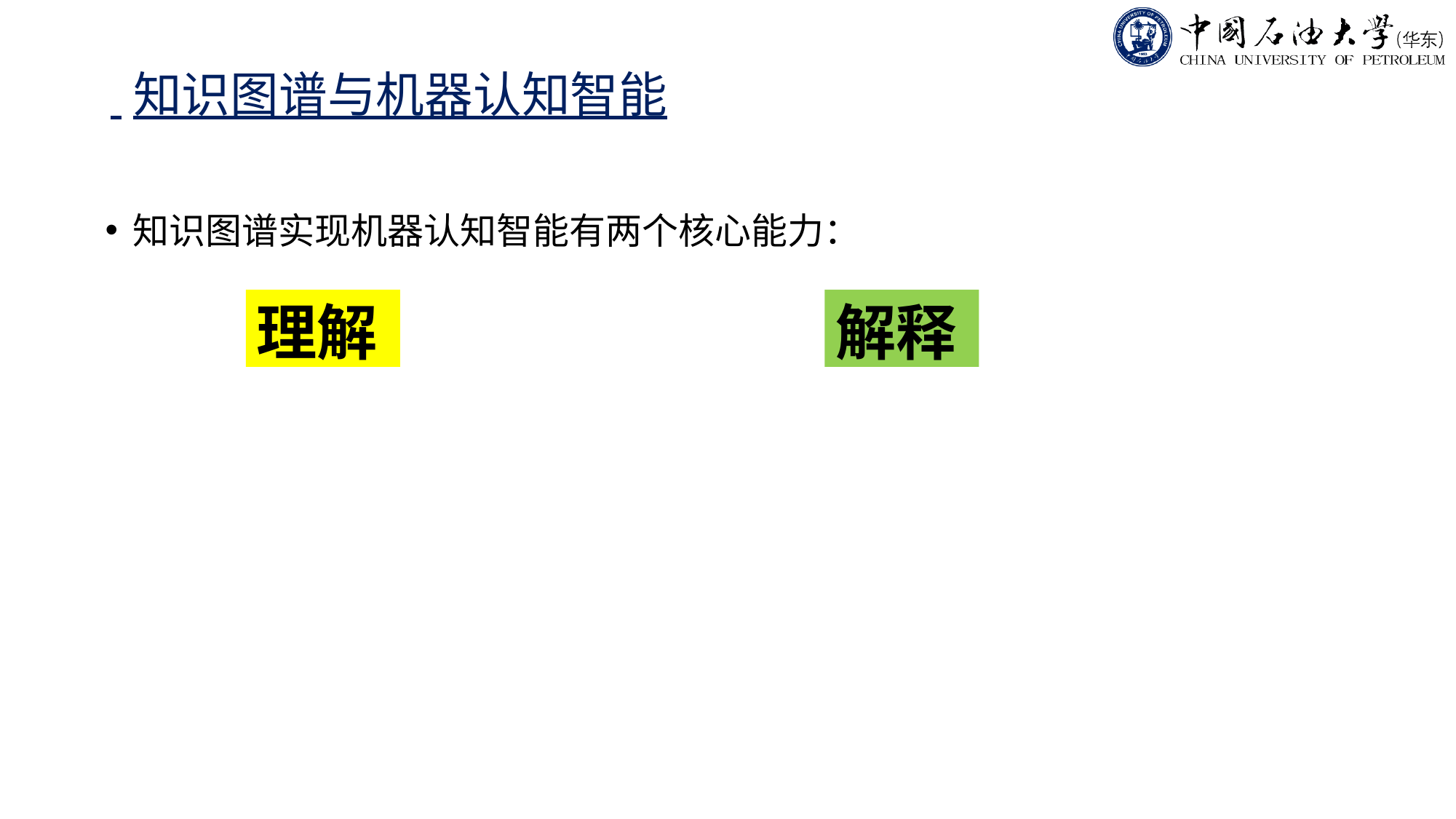

# 知识图谱与机器认知智能
知识图谱实现机器认知智能有两个核心能力：
解释
理解